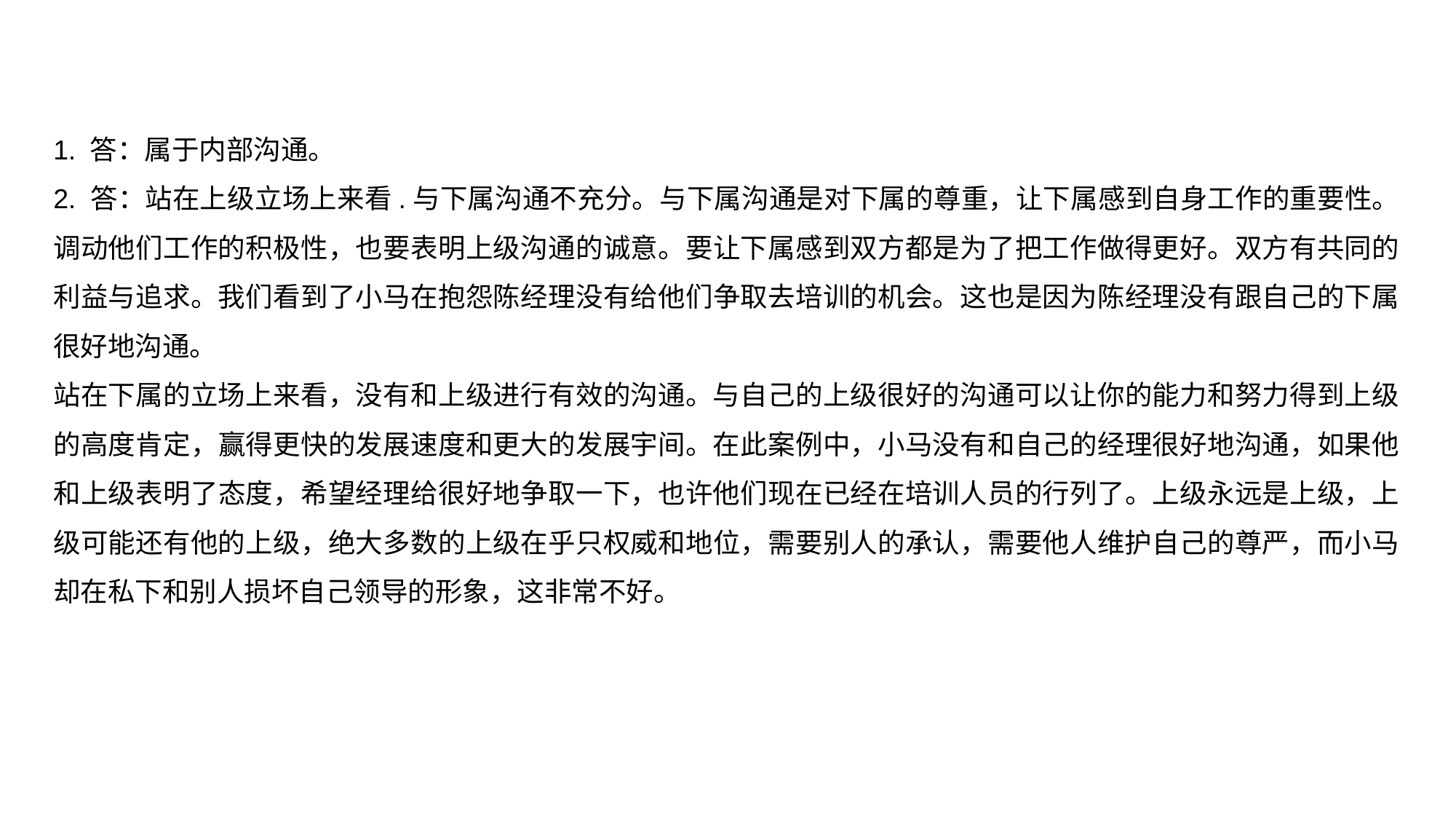

1. 答：属于内部沟通。
2. 答：站在上级立场上来看.与下属沟通不充分。与下属沟通是对下属的尊重，让下属感到自身工作的重要性。调动他们工作的积极性，也要表明上级沟通的诚意。要让下属感到双方都是为了把工作做得更好。双方有共同的利益与追求。我们看到了小马在抱怨陈经理没有给他们争取去培训的机会。这也是因为陈经理没有跟自己的下属很好地沟通。
站在下属的立场上来看，没有和上级进行有效的沟通。与自己的上级很好的沟通可以让你的能力和努力得到上级的高度肯定，赢得更快的发展速度和更大的发展宇间。在此案例中，小马没有和自己的经理很好地沟通，如果他和上级表明了态度，希望经理给很好地争取一下，也许他们现在已经在培训人员的行列了。上级永远是上级，上级可能还有他的上级，绝大多数的上级在乎只权威和地位，需要别人的承认，需要他人维护自己的尊严，而小马却在私下和别人损坏自己领导的形象，这非常不好。